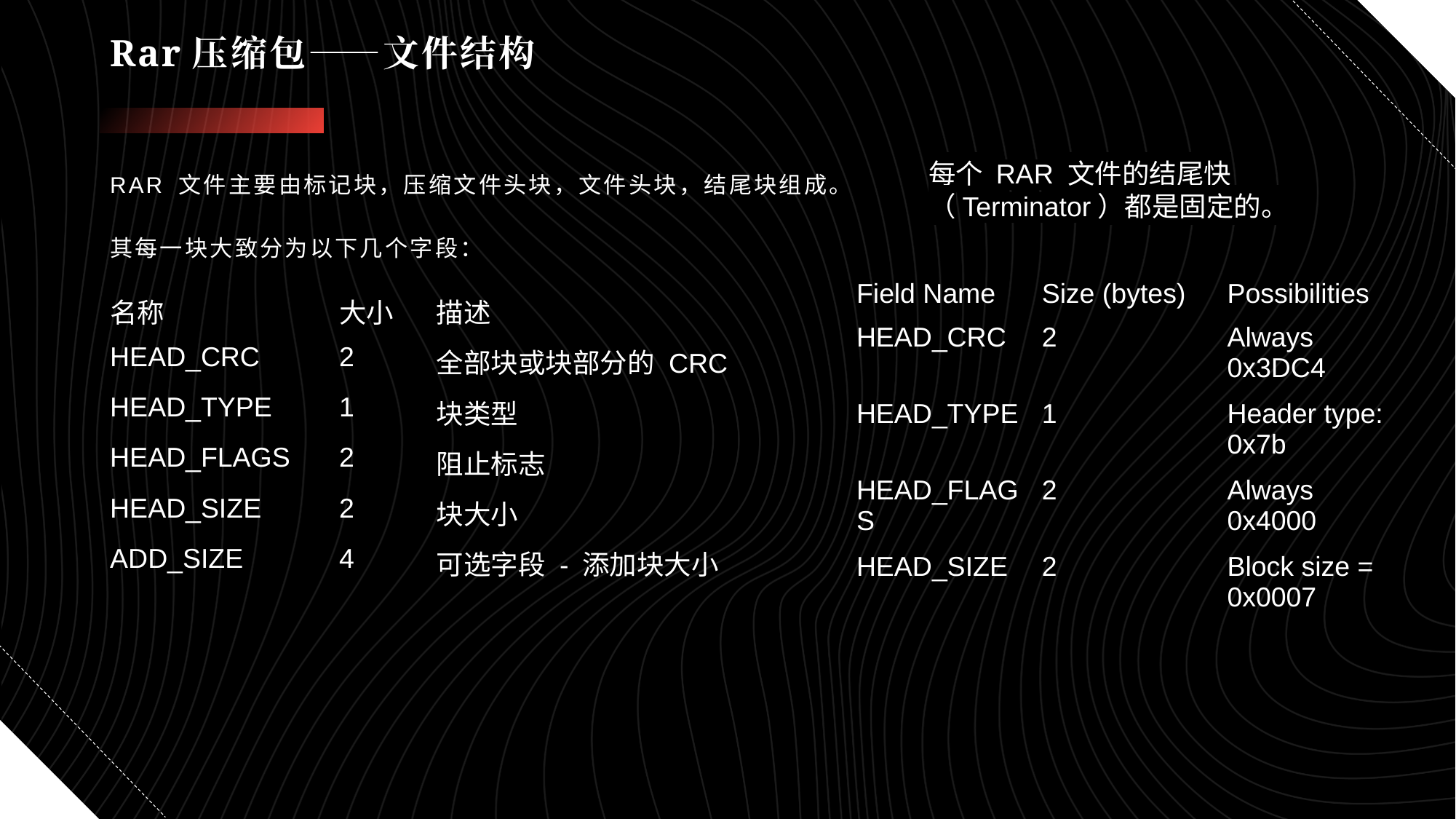

# Rar压缩包——文件结构
RAR 文件主要由标记块，压缩文件头块，文件头块，结尾块组成。
其每一块大致分为以下几个字段：
每个 RAR 文件的结尾快（Terminator）都是固定的。
| Field Name | Size (bytes) | Possibilities |
| --- | --- | --- |
| HEAD\_CRC | 2 | Always 0x3DC4 |
| HEAD\_TYPE | 1 | Header type: 0x7b |
| HEAD\_FLAGS | 2 | Always 0x4000 |
| HEAD\_SIZE | 2 | Block size = 0x0007 |
| 名称 | 大小 | 描述 |
| --- | --- | --- |
| HEAD\_CRC | 2 | 全部块或块部分的 CRC |
| HEAD\_TYPE | 1 | 块类型 |
| HEAD\_FLAGS | 2 | 阻止标志 |
| HEAD\_SIZE | 2 | 块大小 |
| ADD\_SIZE | 4 | 可选字段 - 添加块大小 |